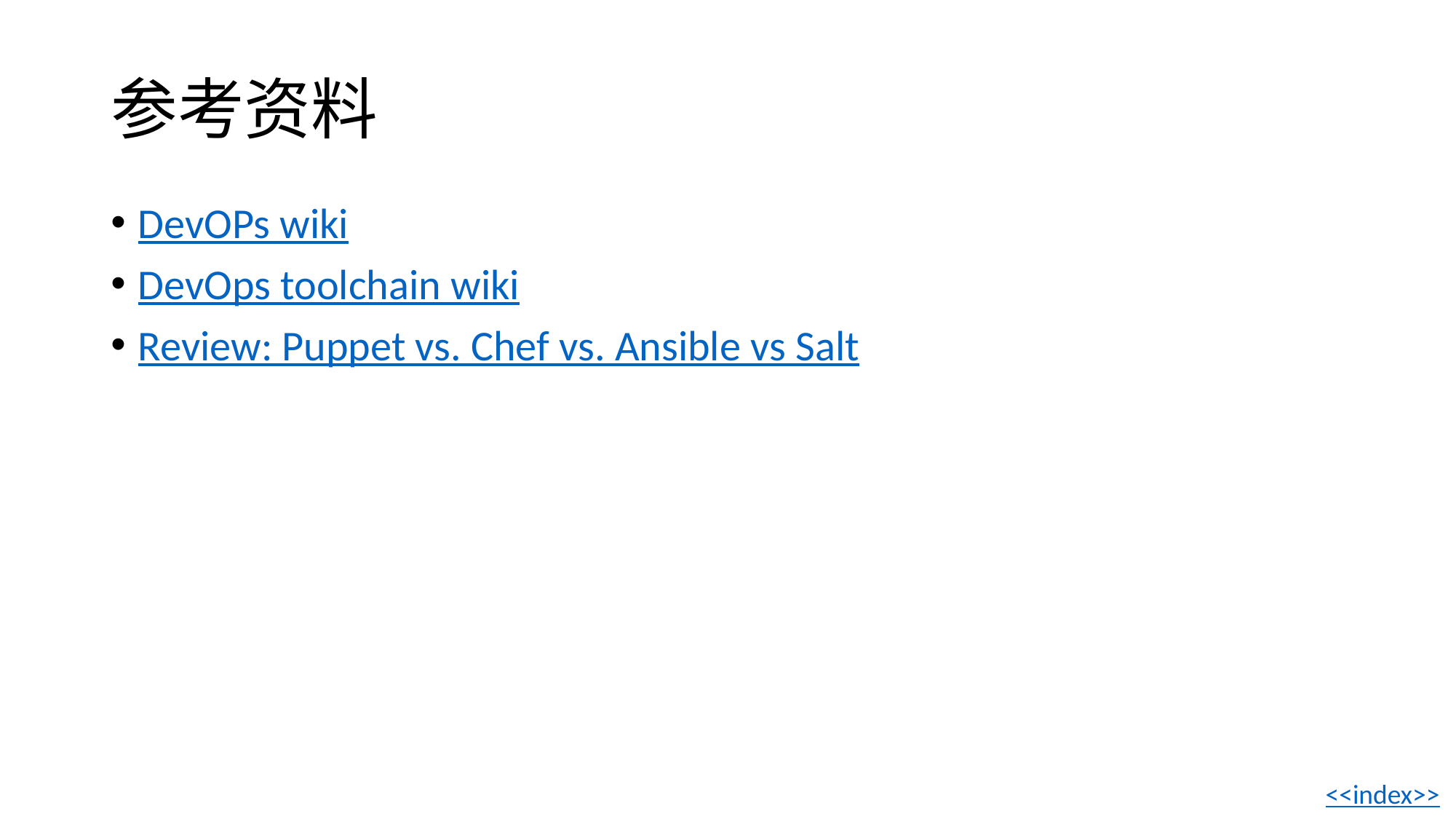

# 参考资料
DevOPs wiki
DevOps toolchain wiki
Review: Puppet vs. Chef vs. Ansible vs Salt
<<index>>